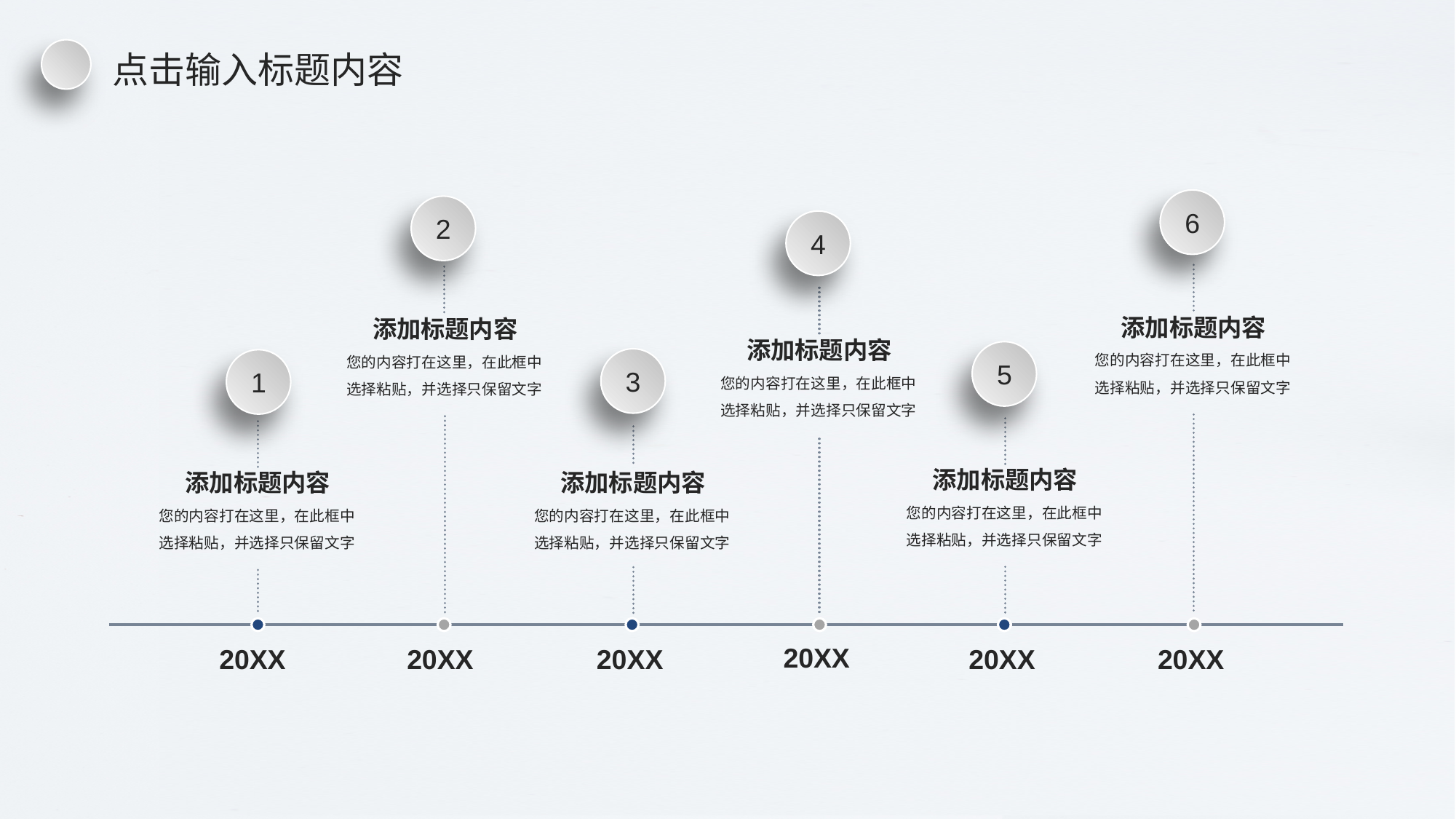

点击输入标题内容

6
2
4
添加标题内容
添加标题内容
添加标题内容
您的内容打在这里，在此框中选择粘贴，并选择只保留文字
您的内容打在这里，在此框中选择粘贴，并选择只保留文字
5
3
1
您的内容打在这里，在此框中选择粘贴，并选择只保留文字
添加标题内容
添加标题内容
添加标题内容
您的内容打在这里，在此框中选择粘贴，并选择只保留文字
您的内容打在这里，在此框中选择粘贴，并选择只保留文字
您的内容打在这里，在此框中选择粘贴，并选择只保留文字

20XX
20XX
20XX
20XX
20XX
20XX